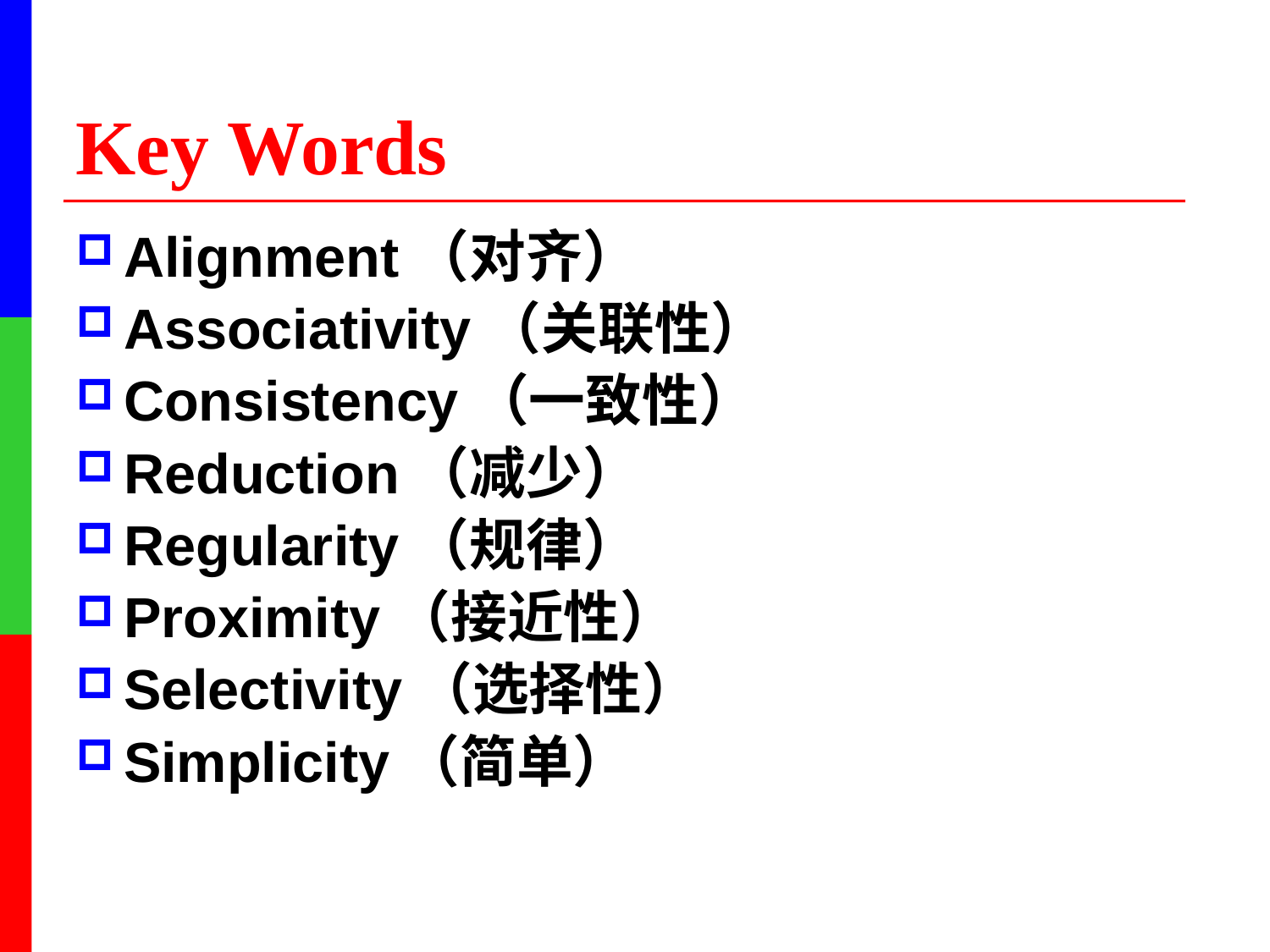

# Key Words
Alignment（对齐）
Associativity（关联性）
Consistency（一致性）
Reduction（减少）
Regularity（规律）
Proximity（接近性）
Selectivity（选择性）
Simplicity（简单）